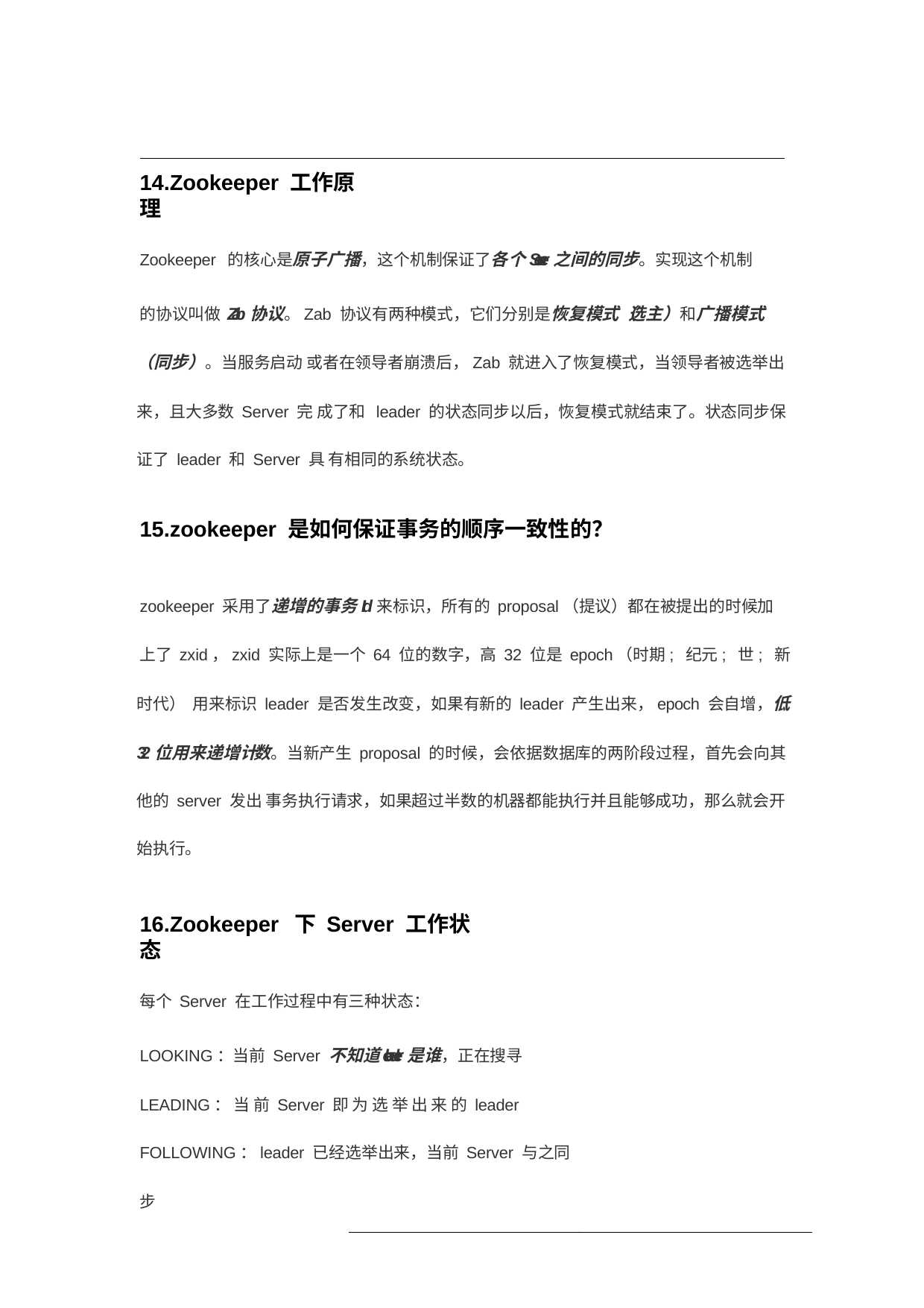

14.Zookeeper 工作原理
Zookeeper 的核心是原子广播，这个机制保证了各个Server之间的同步。实现这个机制
的协议叫做Zab协议。Zab 协议有两种模式，它们分别是恢复模式（选主）和广播模式（同步）。当服务启动 或者在领导者崩溃后，Zab 就进入了恢复模式，当领导者被选举出来，且大多数 Server 完 成了和 leader 的状态同步以后，恢复模式就结束了。状态同步保证了 leader 和 Server 具 有相同的系统状态。
15.zookeeper 是如何保证事务的顺序一致性的？
zookeeper 采用了递增的事务Id来标识，所有的 proposal（提议）都在被提出的时候加
上了 zxid，zxid 实际上是一个 64 位的数字，高 32 位是 epoch（时期; 纪元; 世; 新时代）  用来标识 leader 是否发生改变，如果有新的 leader 产生出来，epoch 会自增，低32位用来递增计 数。当新产生 proposal 的时候，会依据数据库的两阶段过程，首先会向其他的 server 发出 事务执行请求，如果超过半数的机器都能执行并且能够成功，那么就会开始执行。
16.Zookeeper 下 Server 工作状态
每个 Server 在工作过程中有三种状态：
LOOKING：当前 Server 不知道leader是谁，正在搜寻 LEADING： 当 前 Server 即 为 选 举 出 来 的 leader  FOLLOWING：leader 已经选举出来，当前 Server 与之同步